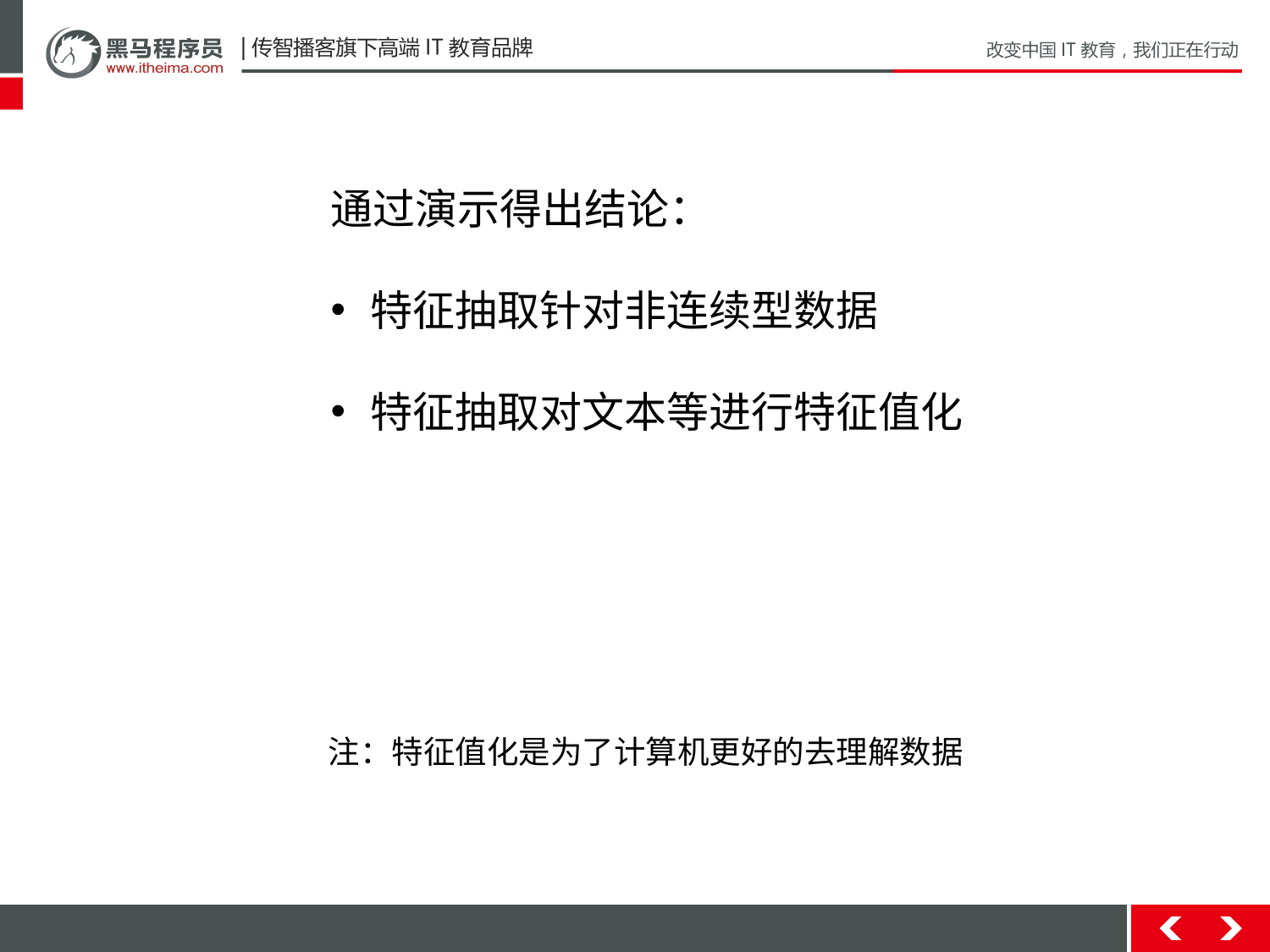

通过演示得出结论：

特征抽取针对非连续型数据

特征抽取对文本等进行特征值化
注：特征值化是为了计算机更好的去理解数据